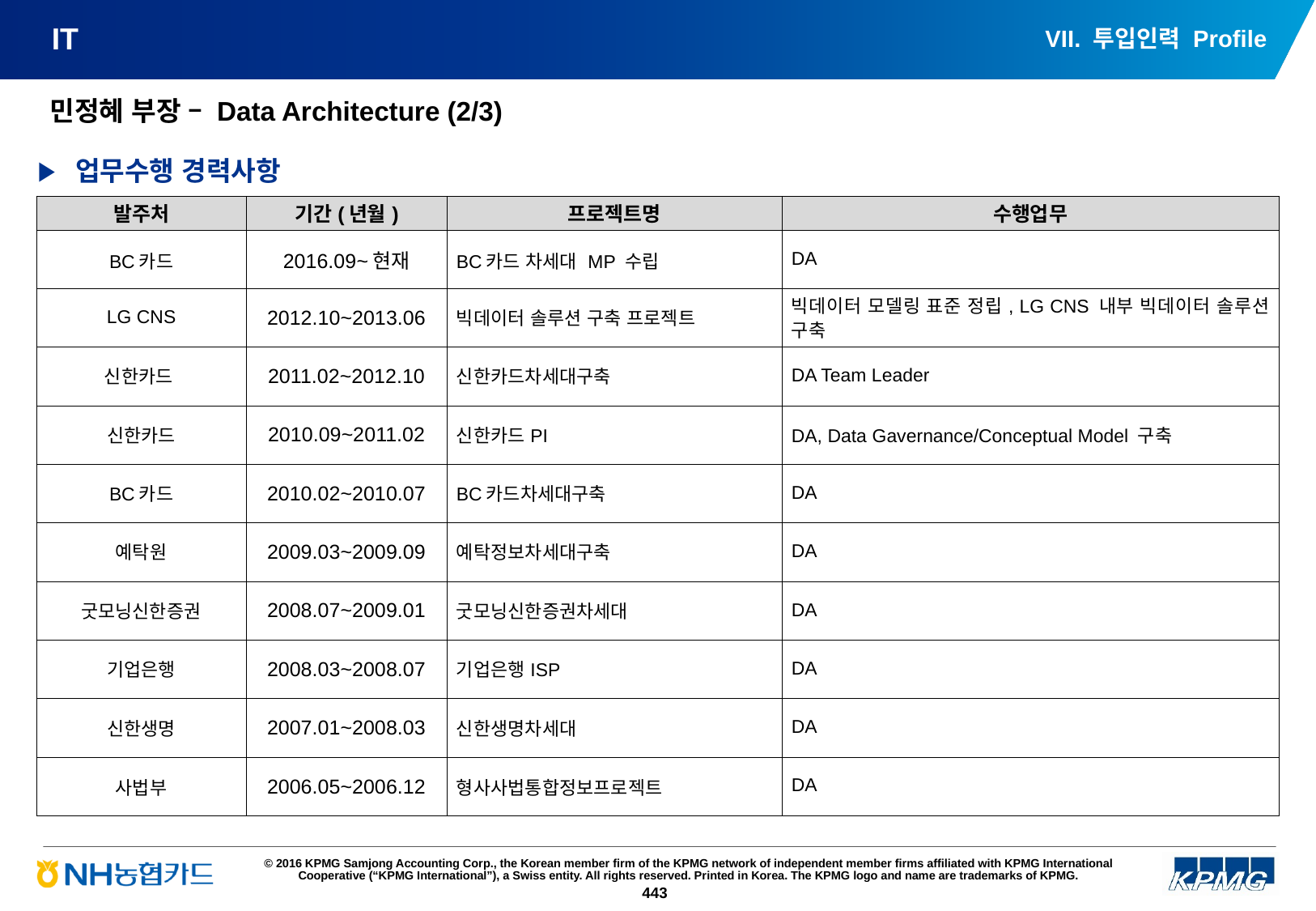

VII. 투입인력 Profile
# IT
민정혜 부장 – Data Architecture (2/3)
업무수행 경력사항
| 발주처 | 기간(년월) | 프로젝트명 | 수행업무 |
| --- | --- | --- | --- |
| BC카드 | 2016.09~현재 | BC카드 차세대 MP 수립 | DA |
| LG CNS | 2012.10~2013.06 | 빅데이터 솔루션 구축 프로젝트 | 빅데이터 모델링 표준 정립, LG CNS 내부 빅데이터 솔루션 구축 |
| 신한카드 | 2011.02~2012.10 | 신한카드차세대구축 | DA Team Leader |
| 신한카드 | 2010.09~2011.02 | 신한카드PI | DA, Data Gavernance/Conceptual Model 구축 |
| BC카드 | 2010.02~2010.07 | BC카드차세대구축 | DA |
| 예탁원 | 2009.03~2009.09 | 예탁정보차세대구축 | DA |
| 굿모닝신한증권 | 2008.07~2009.01 | 굿모닝신한증권차세대 | DA |
| 기업은행 | 2008.03~2008.07 | 기업은행ISP | DA |
| 신한생명 | 2007.01~2008.03 | 신한생명차세대 | DA |
| 사법부 | 2006.05~2006.12 | 형사사법통합정보프로젝트 | DA |